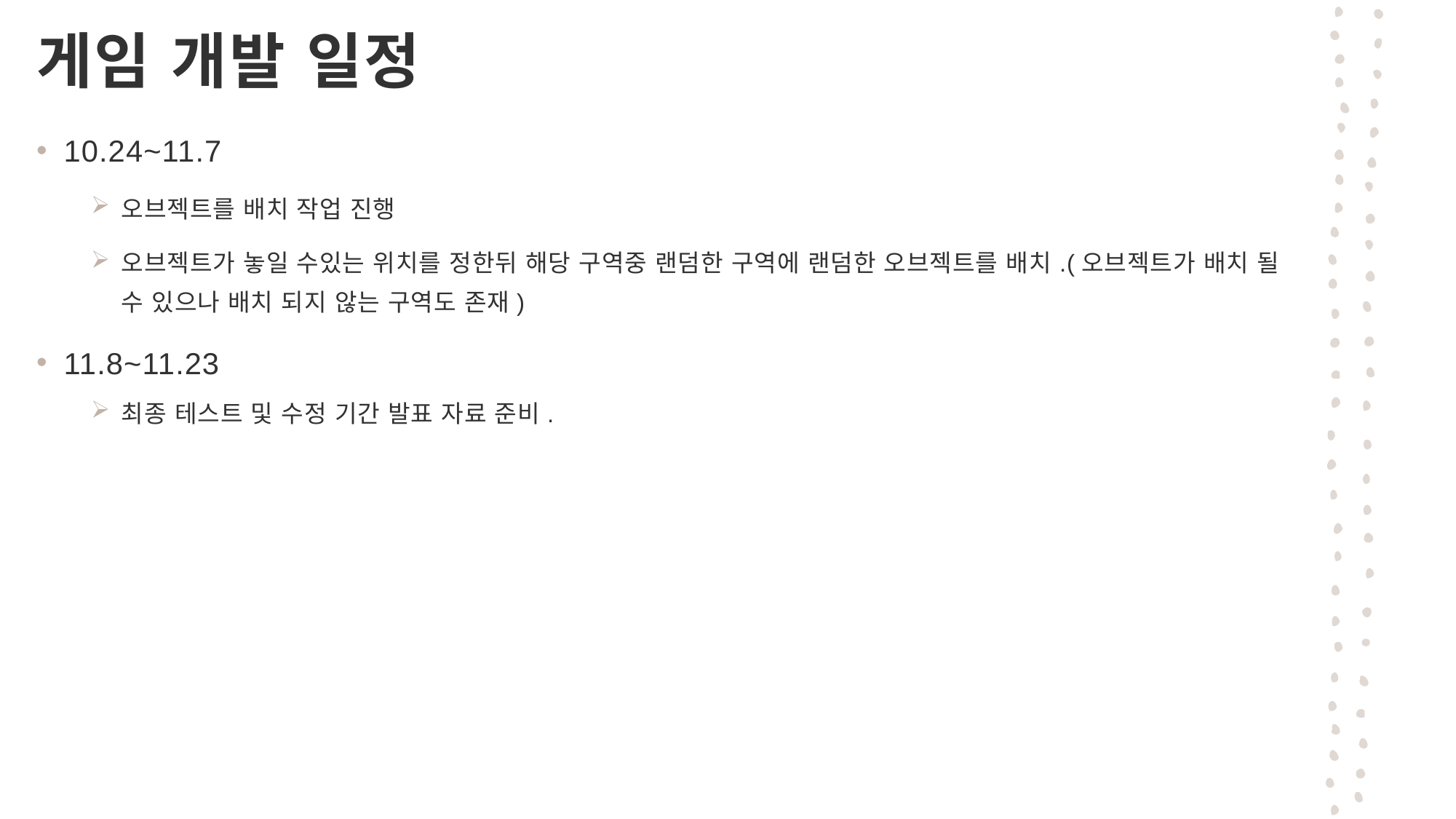

# 게임 개발 일정
10.24~11.7
오브젝트를 배치 작업 진행
오브젝트가 놓일 수있는 위치를 정한뒤 해당 구역중 랜덤한 구역에 랜덤한 오브젝트를 배치.(오브젝트가 배치 될 수 있으나 배치 되지 않는 구역도 존재)
11.8~11.23
최종 테스트 및 수정 기간 발표 자료 준비.